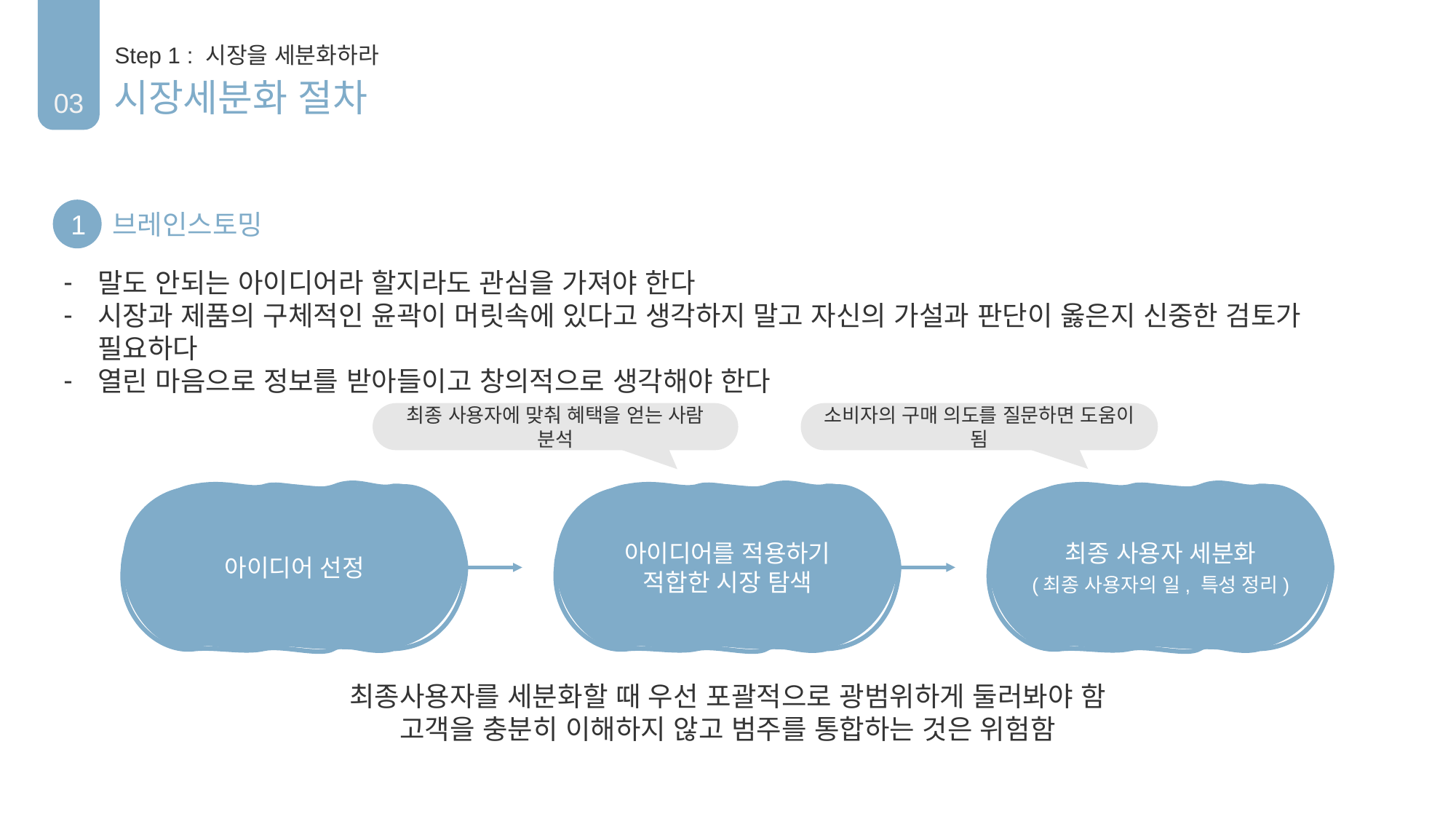

03
Step 1 : 시장을 세분화하라
시장세분화 절차
1
브레인스토밍
말도 안되는 아이디어라 할지라도 관심을 가져야 한다
시장과 제품의 구체적인 윤곽이 머릿속에 있다고 생각하지 말고 자신의 가설과 판단이 옳은지 신중한 검토가 필요하다
열린 마음으로 정보를 받아들이고 창의적으로 생각해야 한다
소비자의 구매 의도를 질문하면 도움이 됨

아이디어 선정
아이디어를 적용하기
적합한 시장 탐색
최종 사용자 세분화

(최종 사용자의 일, 특성 정리)
최종 사용자에 맞춰 혜택을 얻는 사람 분석

최종사용자를 세분화할 때 우선 포괄적으로 광범위하게 둘러봐야 함
고객을 충분히 이해하지 않고 범주를 통합하는 것은 위험함